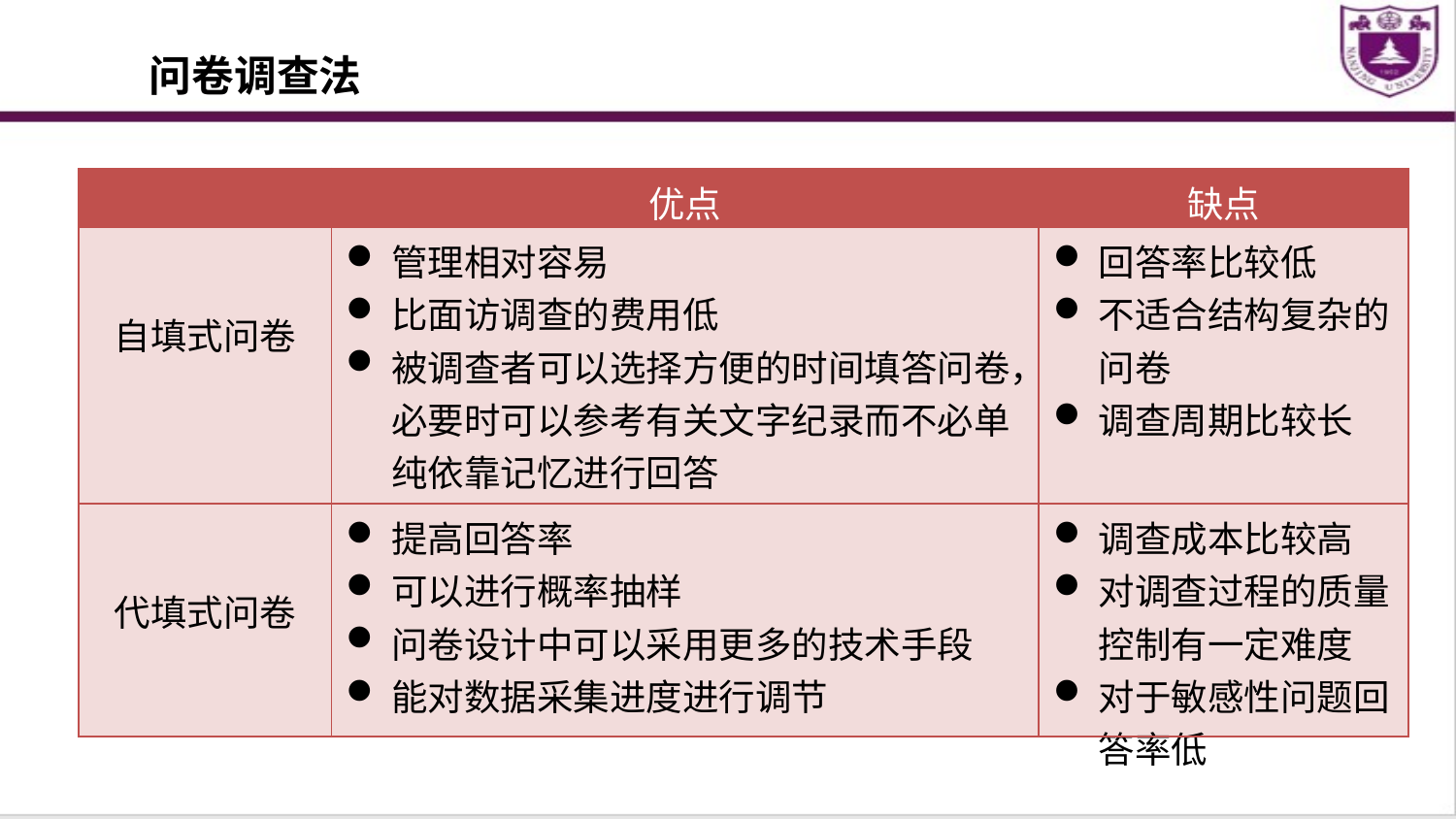

问卷调查法
|  | 优点 | 缺点 |
| --- | --- | --- |
| 自填式问卷 | 管理相对容易 比面访调查的费用低 被调查者可以选择方便的时间填答问卷，必要时可以参考有关文字纪录而不必单纯依靠记忆进行回答 减少被调查者回答敏感性问题的压力 | 回答率比较低 不适合结构复杂的问卷 调查周期比较长 |
| 代填式问卷 | 提高回答率 可以进行概率抽样 问卷设计中可以采用更多的技术手段 能对数据采集进度进行调节 | 调查成本比较高 对调查过程的质量控制有一定难度 对于敏感性问题回答率低 |